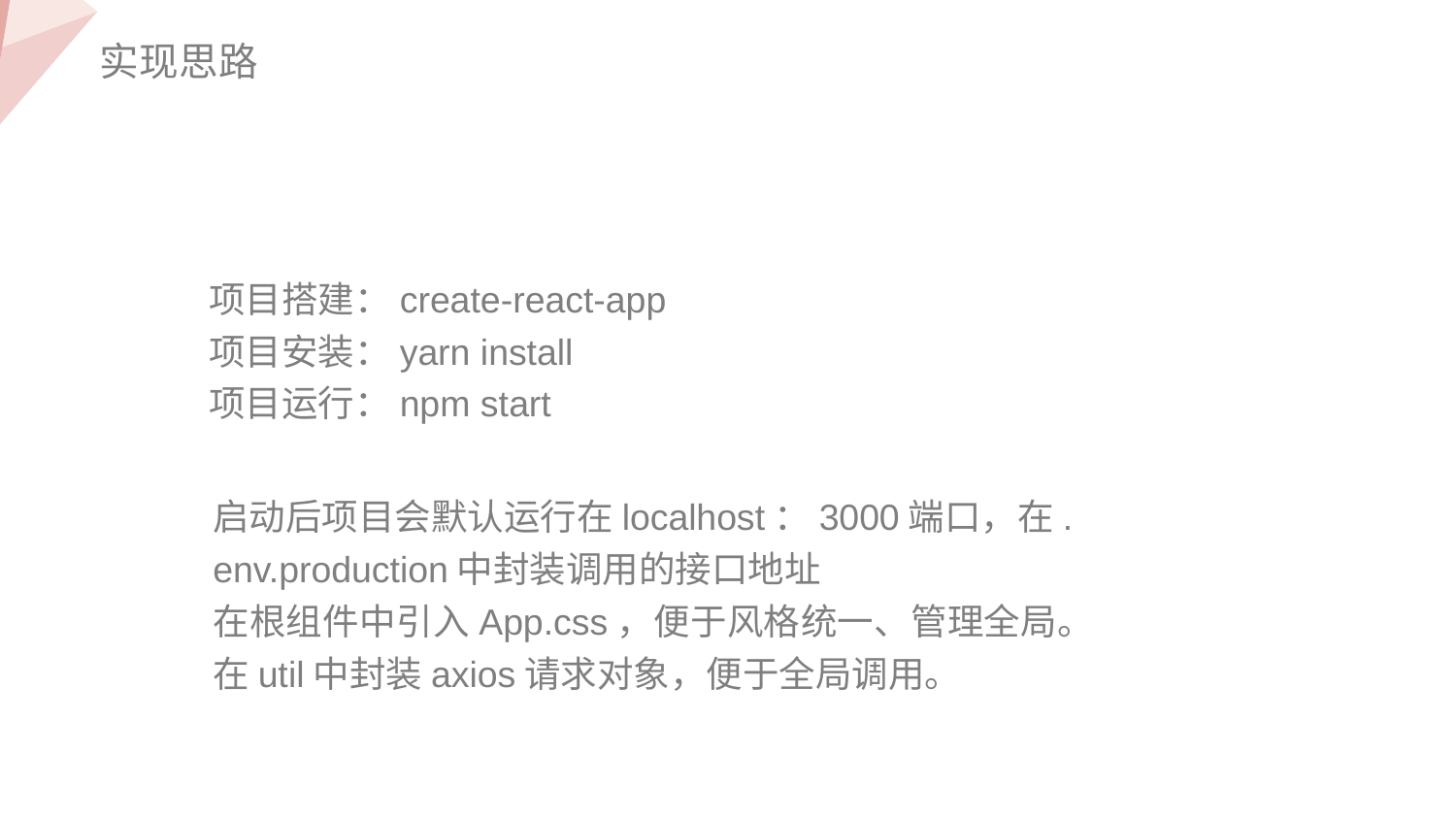

实现思路
项目搭建：create-react-app
项目安装：yarn install
项目运行：npm start
启动后项目会默认运行在localhost：3000端口，在.env.production中封装调用的接口地址
在根组件中引入App.css，便于风格统一、管理全局。
在util中封装axios请求对象，便于全局调用。